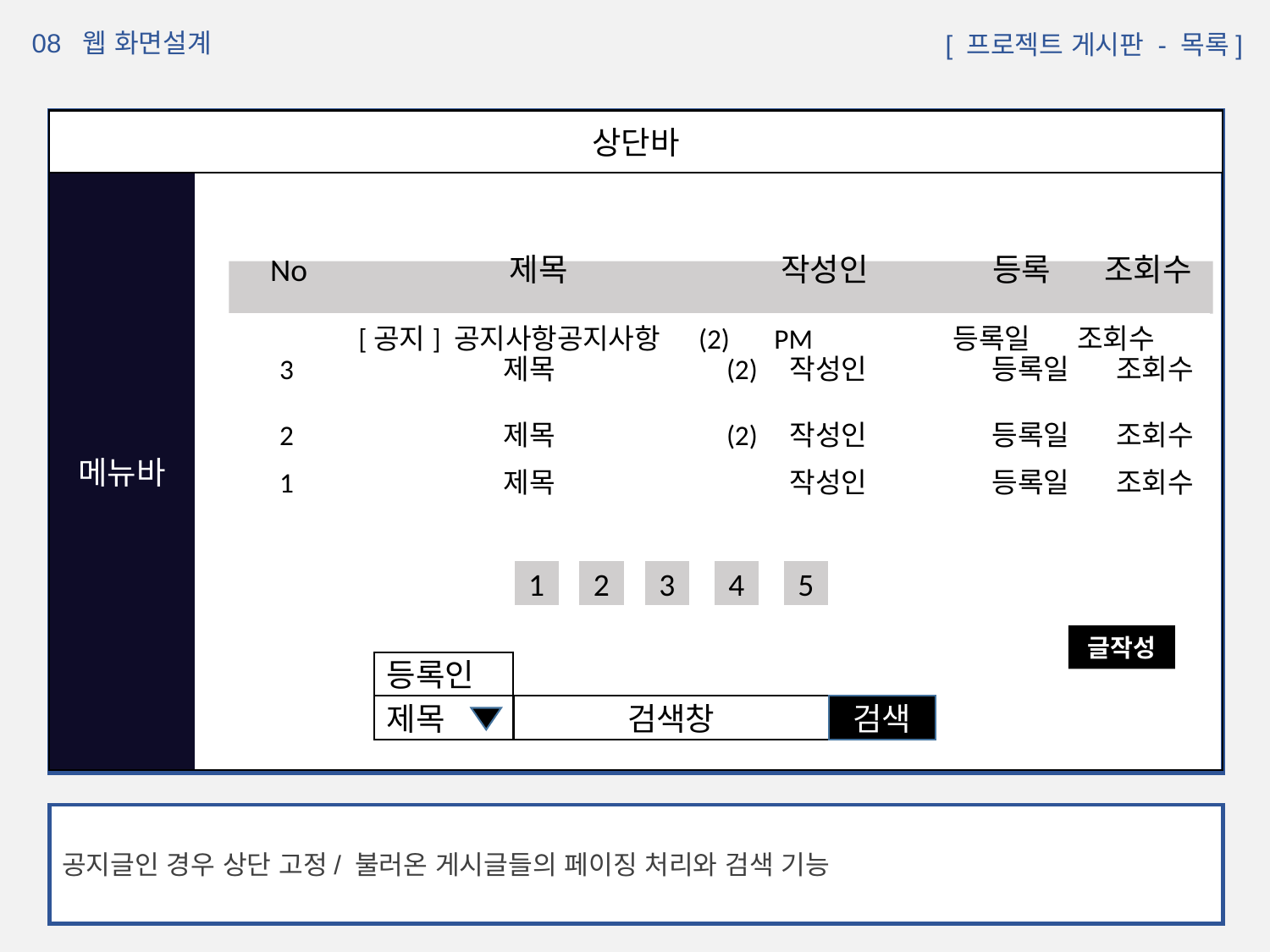

08  웹 화면설계
 [ 프로젝트 게시판 - 목록]
화면설계 화면
상단바

메뉴바
    No                           제목                        작성인              등록      조회수
                   [공지] 공지사항공지사항    (2)       PM                     등록일      조회수
      3                                제목                     (2)    작성인                등록일      조회수
      2                                제목                     (2)    작성인                등록일      조회수
      1                                제목                              작성인                등록일      조회수
2
1
3
4
5
글작성
등록인
제목
검색창
검색

공지글인 경우 상단 고정/ 불러온 게시글들의 페이징 처리와 검색 기능